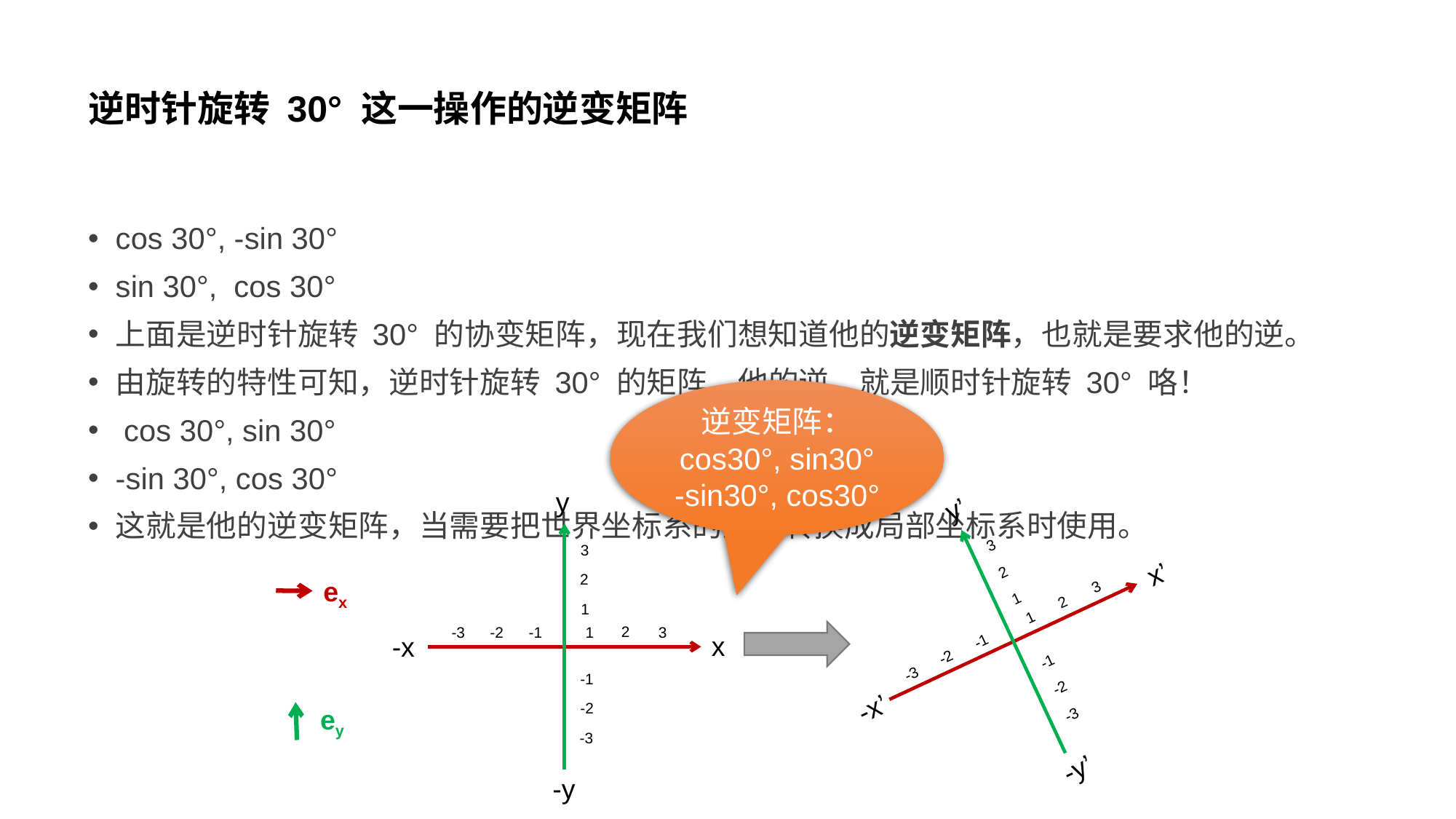

# 逆时针旋转 30° 这一操作的逆变矩阵
cos 30°, -sin 30°
sin 30°,  cos 30°
上面是逆时针旋转 30° 的协变矩阵，现在我们想知道他的逆变矩阵，也就是要求他的逆。
由旋转的特性可知，逆时针旋转 30° 的矩阵，他的逆，就是顺时针旋转 30° 咯！
 cos 30°, sin 30°
-sin 30°, cos 30°
这就是他的逆变矩阵，当需要把世界坐标系的坐标转换成局部坐标系时使用。
逆变矩阵：
cos30°, sin30°
-sin30°, cos30°
y’
3
2
1
-1
-2
-3
-y’
2
-2
1
3
-3
-1
x’
-x’
y
3
2
1
-1
-2
-3
-y
2
-2
1
3
-3
-1
x
-x
ex

ey